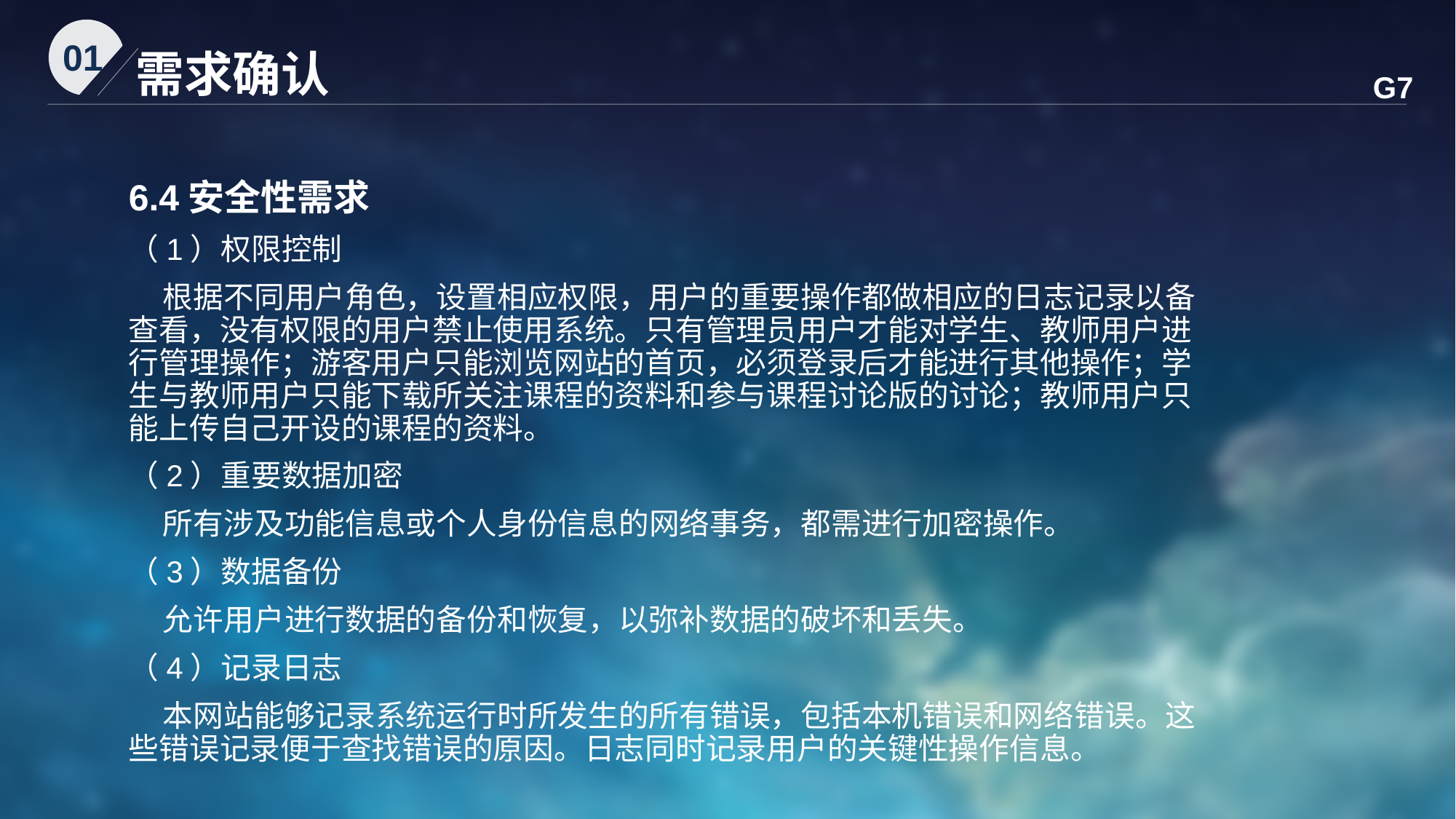

01
需求确认
G7
6.4安全性需求
（1）权限控制
    根据不同用户角色，设置相应权限，用户的重要操作都做相应的日志记录以备查看，没有权限的用户禁止使用系统。只有管理员用户才能对学生、教师用户进行管理操作；游客用户只能浏览网站的首页，必须登录后才能进行其他操作；学生与教师用户只能下载所关注课程的资料和参与课程讨论版的讨论；教师用户只能上传自己开设的课程的资料。
（2）重要数据加密
    所有涉及功能信息或个人身份信息的网络事务，都需进行加密操作。
（3）数据备份
    允许用户进行数据的备份和恢复，以弥补数据的破坏和丢失。
（4）记录日志
    本网站能够记录系统运行时所发生的所有错误，包括本机错误和网络错误。这些错误记录便于查找错误的原因。日志同时记录用户的关键性操作信息。